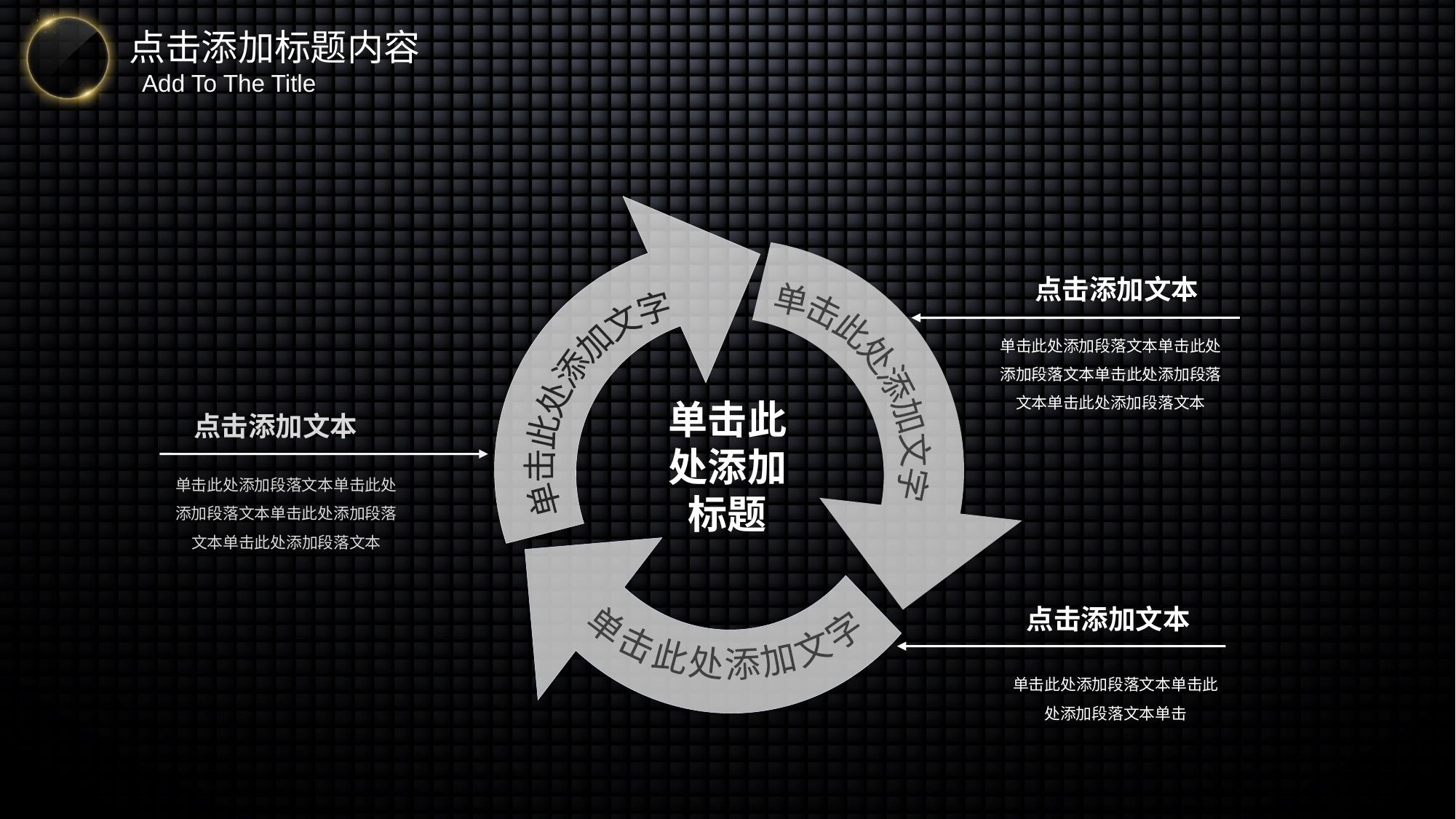

点击添加文本

单击此处添加段落文本单击此处添加段落文本单击此处添加段落文本单击此处添加段落文本
单击此处添加文字
单击此处添加文字
单击此处添加标题
点击添加文本

单击此处添加段落文本单击此处添加段落文本单击此处添加段落文本单击此处添加段落文本
单击此处添加文字
点击添加文本

单击此处添加段落文本单击此处添加段落文本单击